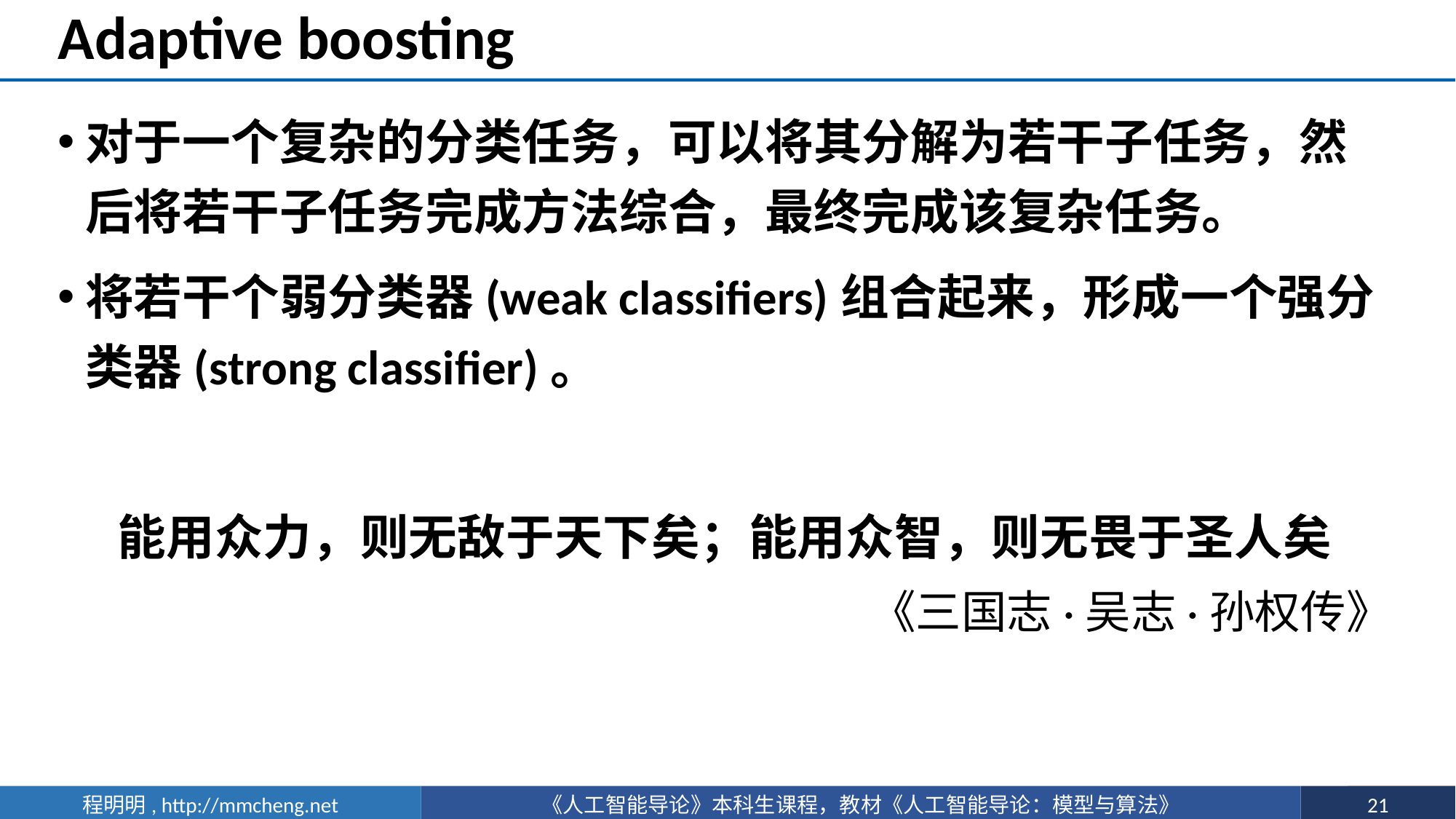

# Adaptive boosting
对于一个复杂的分类任务，可以将其分解为若干子任务，然后将若干子任务完成方法综合，最终完成该复杂任务。
将若干个弱分类器(weak classifiers)组合起来，形成一个强分类器(strong classifier)。

能用众力，则无敌于天下矣；能用众智，则无畏于圣人矣
《三国志·吴志·孙权传》